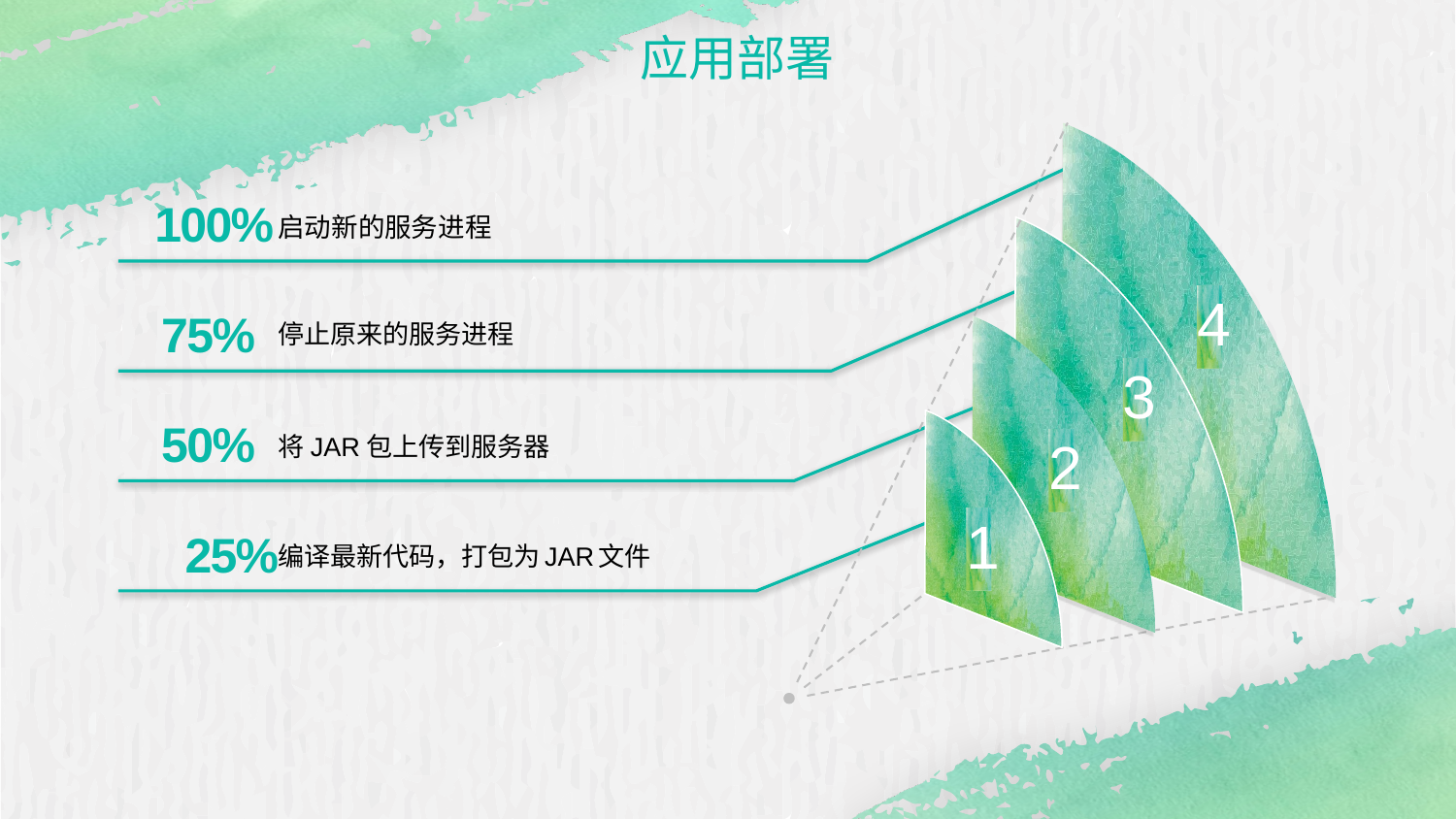

应用部署

4

100%
启动新的服务进程

75%
停止原来的服务进程

50%
将JAR包上传到服务器

25%
编译最新代码，打包为JAR文件

3

2

1